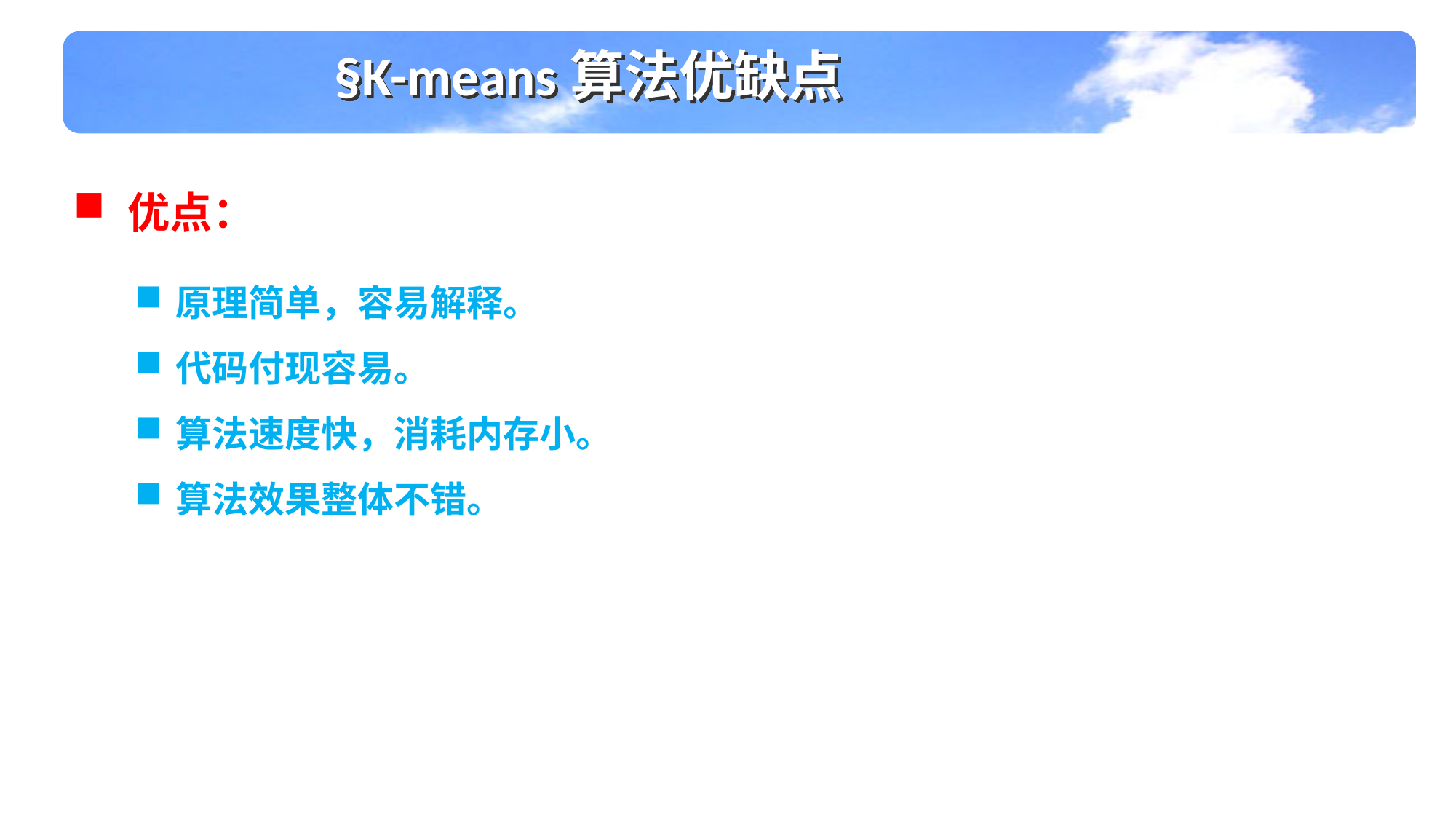

§K-means算法优缺点
优点：
原理简单，容易解释。
代码付现容易。
算法速度快，消耗内存小。
算法效果整体不错。